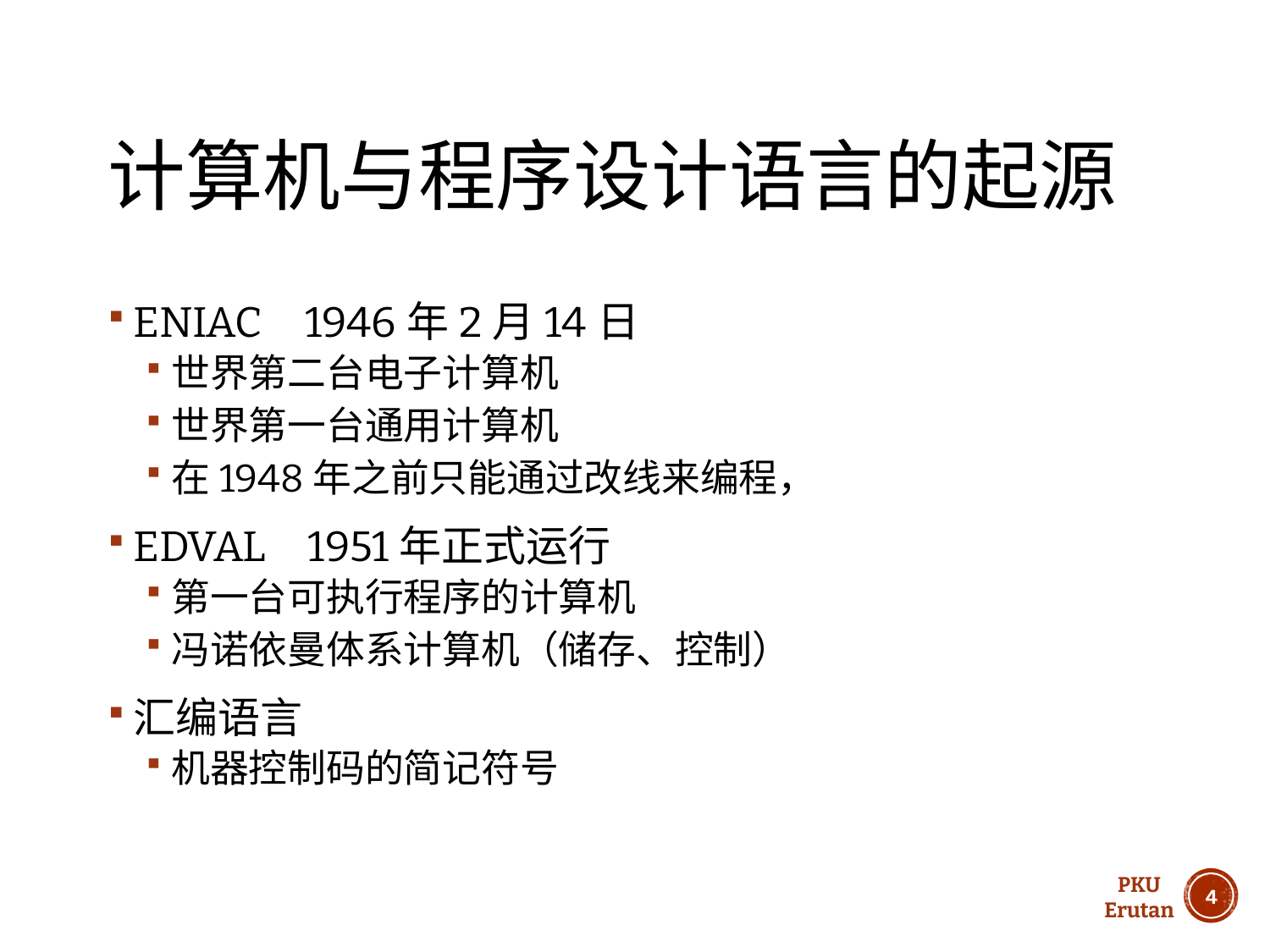

# 计算机与程序设计语言的起源
ENIAC     1946年2月14日
世界第二台电子计算机
世界第一台通用计算机
在1948年之前只能通过改线来编程，
EDVAL     1951年正式运行
第一台可执行程序的计算机
冯诺依曼体系计算机（储存、控制）
汇编语言
机器控制码的简记符号
PKU
Erutan
4